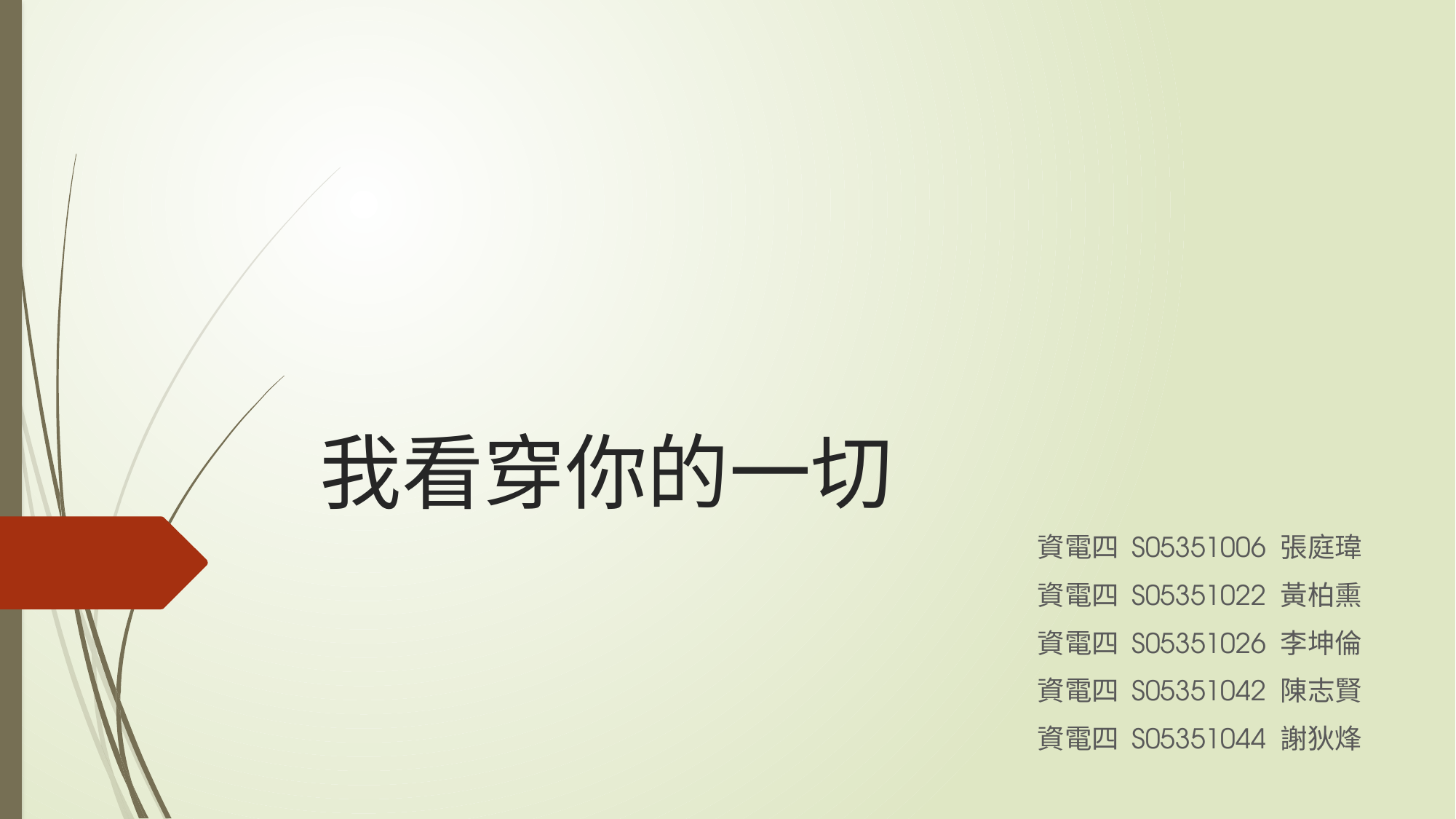

# 我看穿你的一切
資電四 S05351006 張庭瑋
資電四 S05351022 黃柏熏
資電四 S05351026 李坤倫
資電四 S05351042 陳志賢
資電四 S05351044 謝狄烽